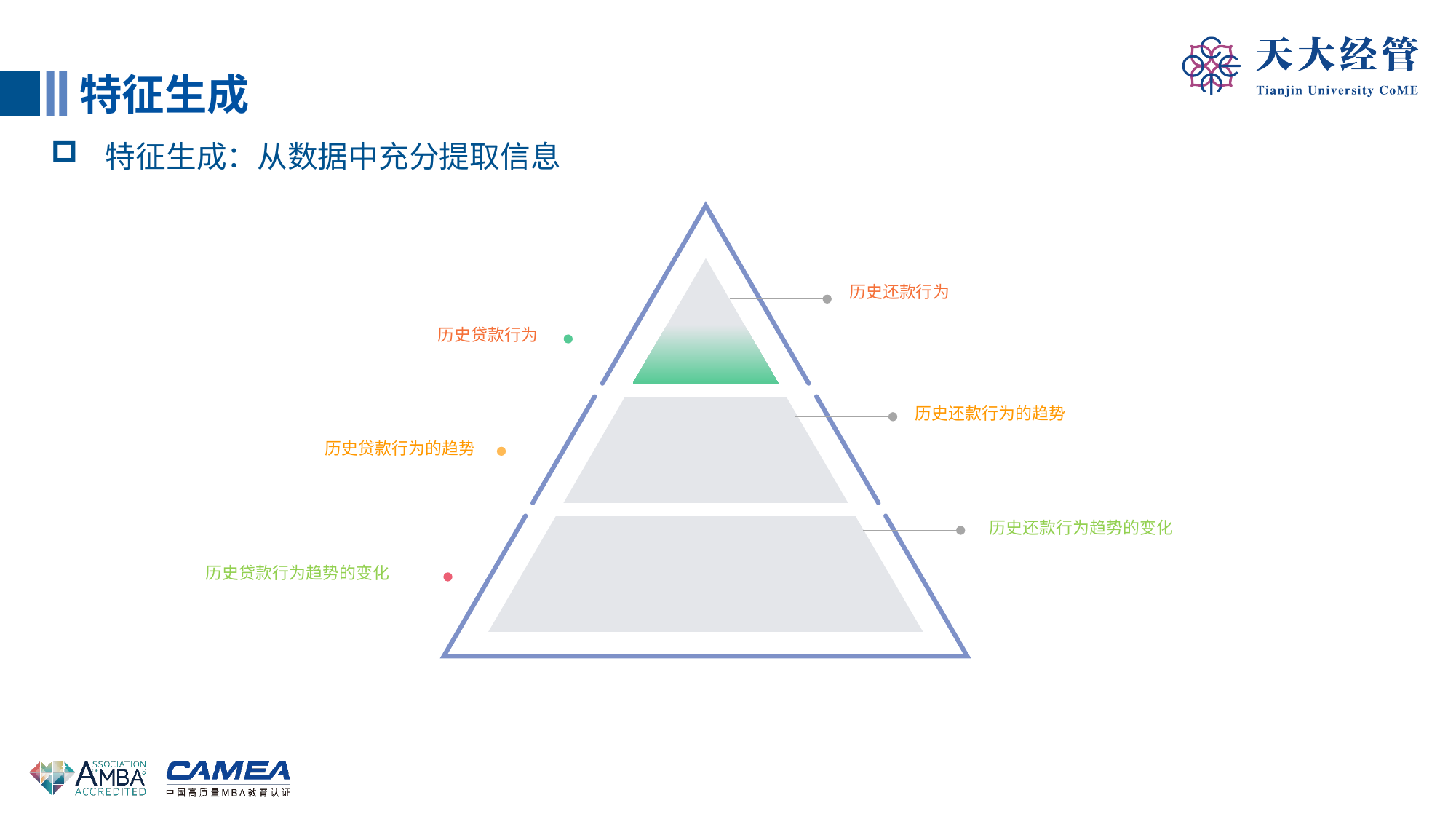

特征生成

特征生成：从数据中充分提取信息

历史还款行为
历史贷款行为

历史还款行为的趋势
历史贷款行为的趋势
历史还款行为趋势的变化

历史贷款行为趋势的变化